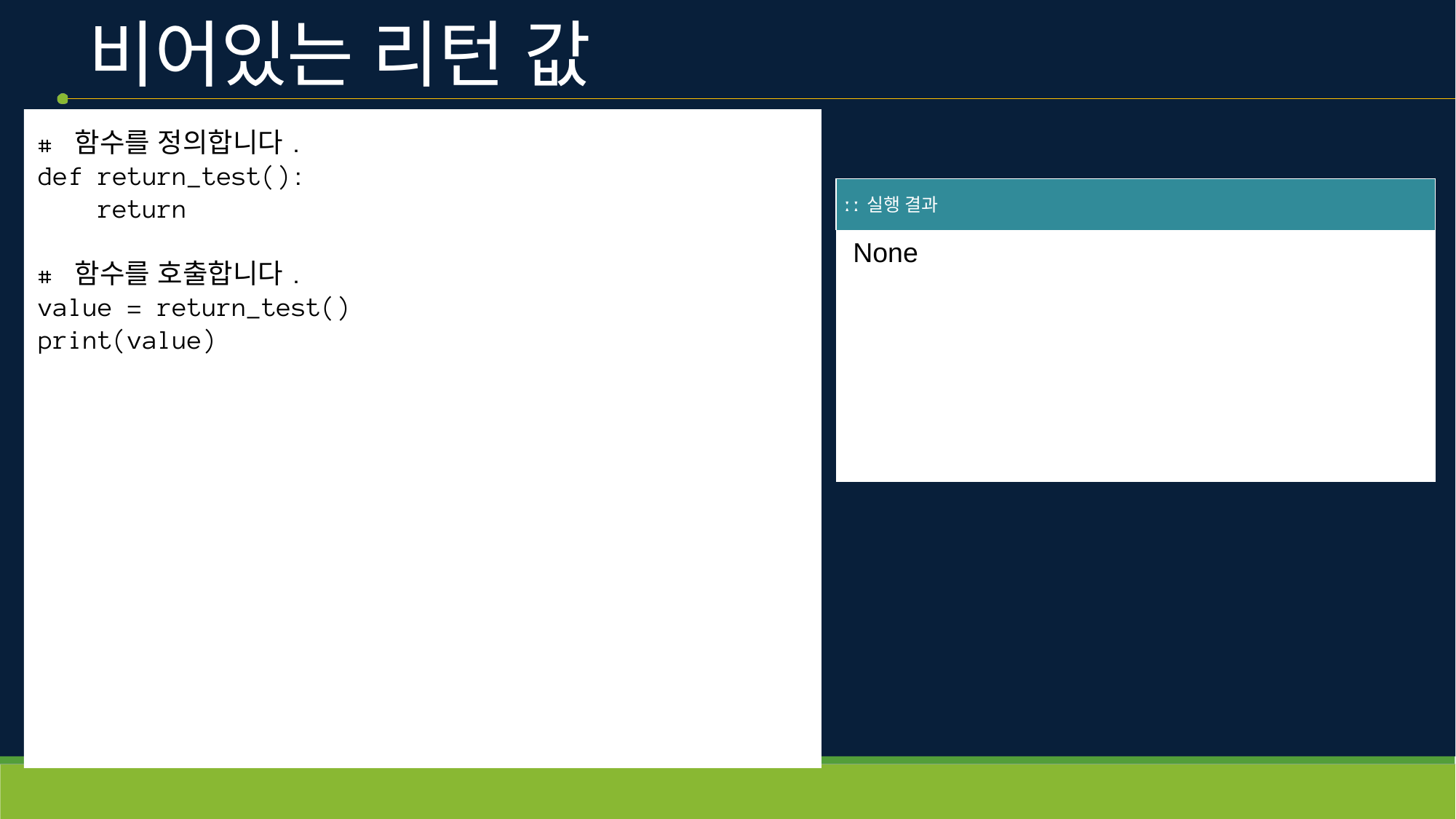

# 비어있는 리턴 값

# 함수를 정의합니다.
def return_test():
    return
# 함수를 호출합니다.
value = return_test()
print(value)

| ː ː 실행 결과 |
| --- |
| None |